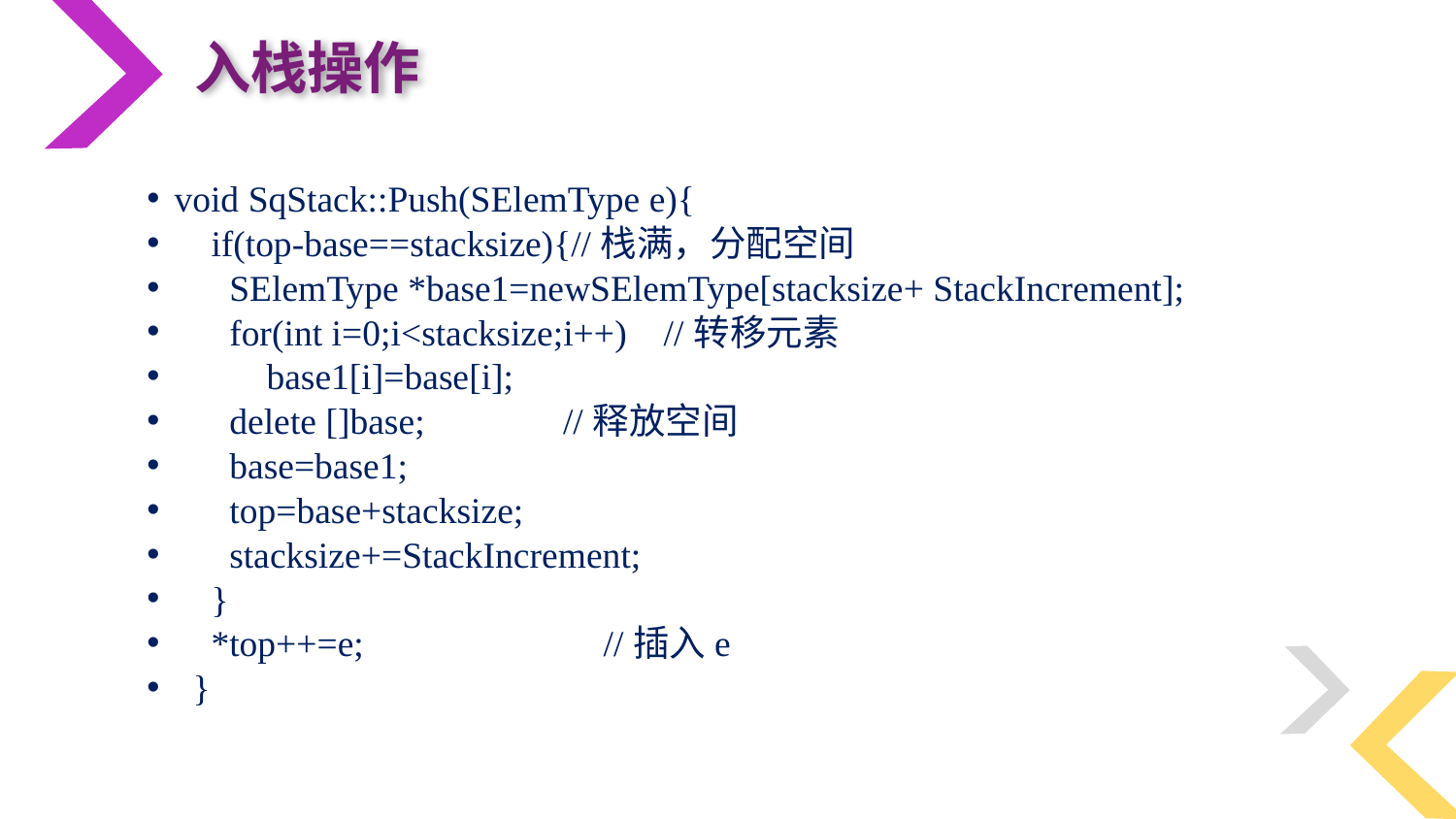

入栈操作
void SqStack::Push(SElemType e){
    if(top-base==stacksize){//栈满，分配空间
      SElemType *base1=newSElemType[stacksize+ StackIncrement];
      for(int i=0;i<stacksize;i++)    //转移元素
          base1[i]=base[i];
      delete []base;               //释放空间
      base=base1;
      top=base+stacksize;
      stacksize+=StackIncrement;
    }
    *top++=e;                          //插入e
  }